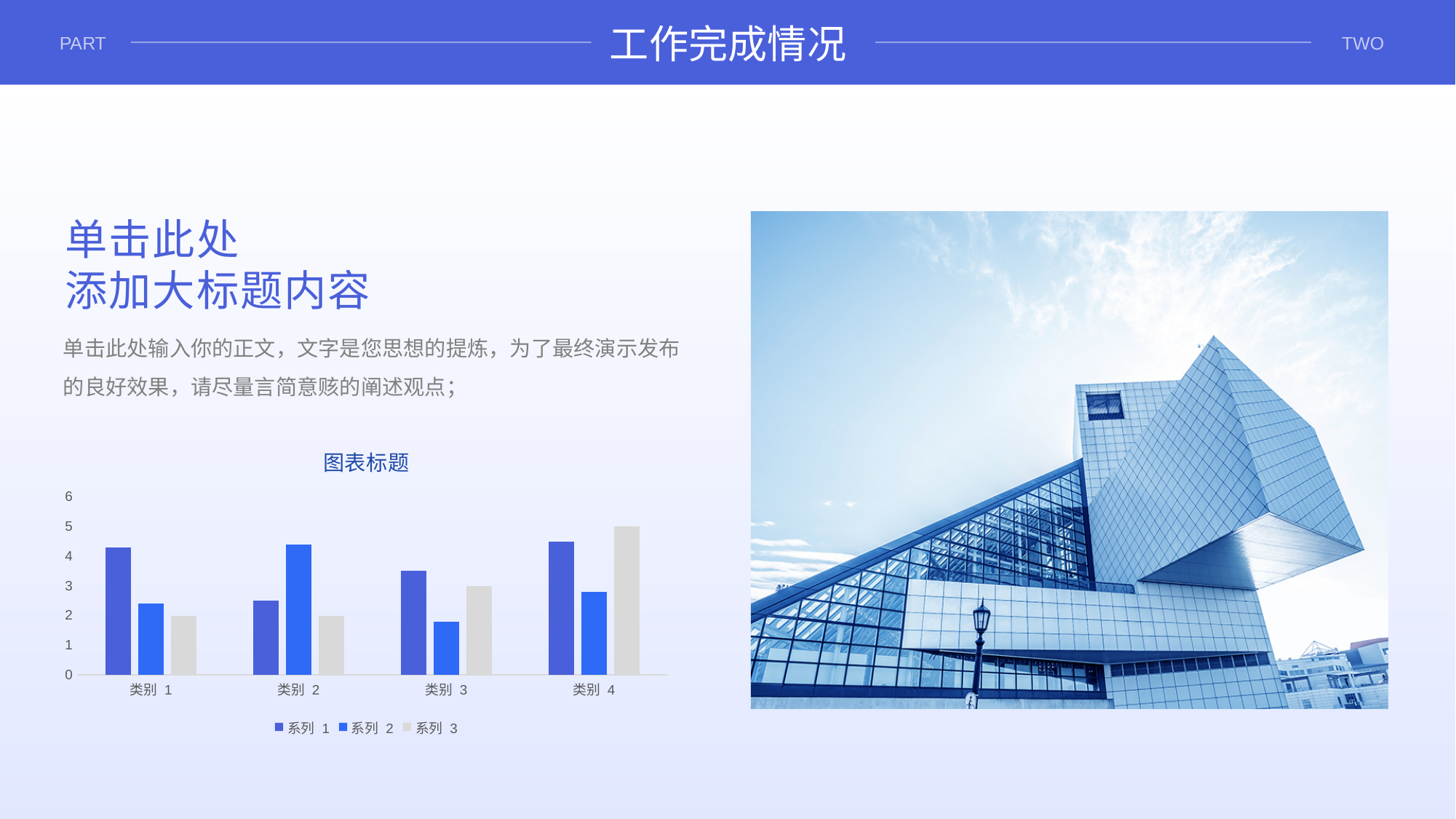

工作完成情况
PART
TWO
单击此处
添加大标题内容

单击此处输入你的正文，文字是您思想的提炼，为了最终演示发布的良好效果，请尽量言简意赅的阐述观点；

### Chart: 图表标题

| Category | 系列 1 | 系列 2 | 系列 3 |
|---|---|---|---|
| 类别 1 | 4.3 | 2.4 | 2.0 |
| 类别 2 | 2.5 | 4.4 | 2.0 |
| 类别 3 | 3.5 | 1.8 | 3.0 |
| 类别 4 | 4.5 | 2.8 | 5.0 |